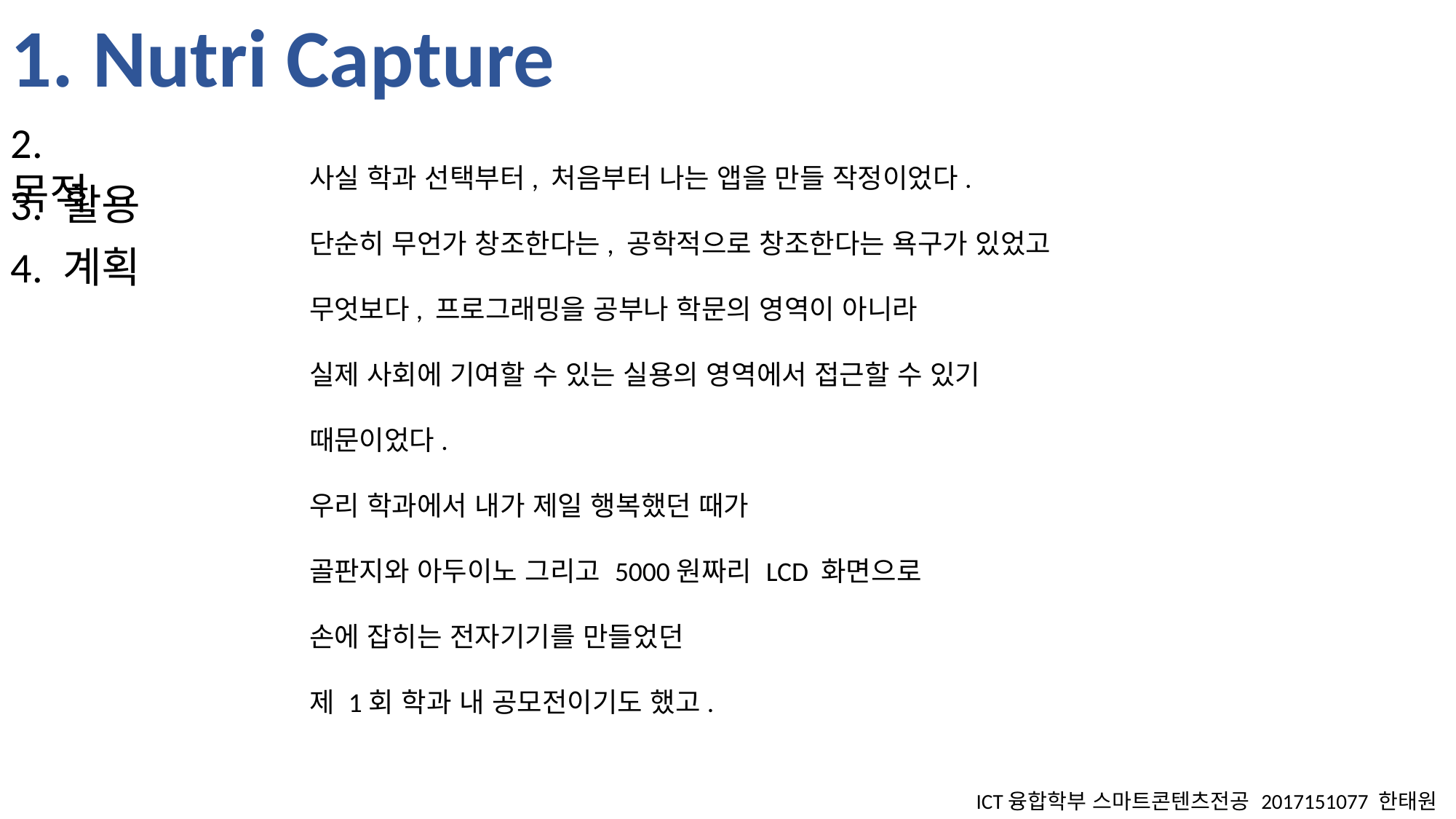

1. Nutri Capture
2. 목적
사실 학과 선택부터, 처음부터 나는 앱을 만들 작정이었다.

단순히 무언가 창조한다는, 공학적으로 창조한다는 욕구가 있었고

무엇보다, 프로그래밍을 공부나 학문의 영역이 아니라

실제 사회에 기여할 수 있는 실용의 영역에서 접근할 수 있기

때문이었다.

우리 학과에서 내가 제일 행복했던 때가

골판지와 아두이노 그리고 5000원짜리 LCD 화면으로

손에 잡히는 전자기기를 만들었던

제 1회 학과 내 공모전이기도 했고.
3. 활용
4. 계획
ICT융합학부 스마트콘텐츠전공 2017151077 한태원